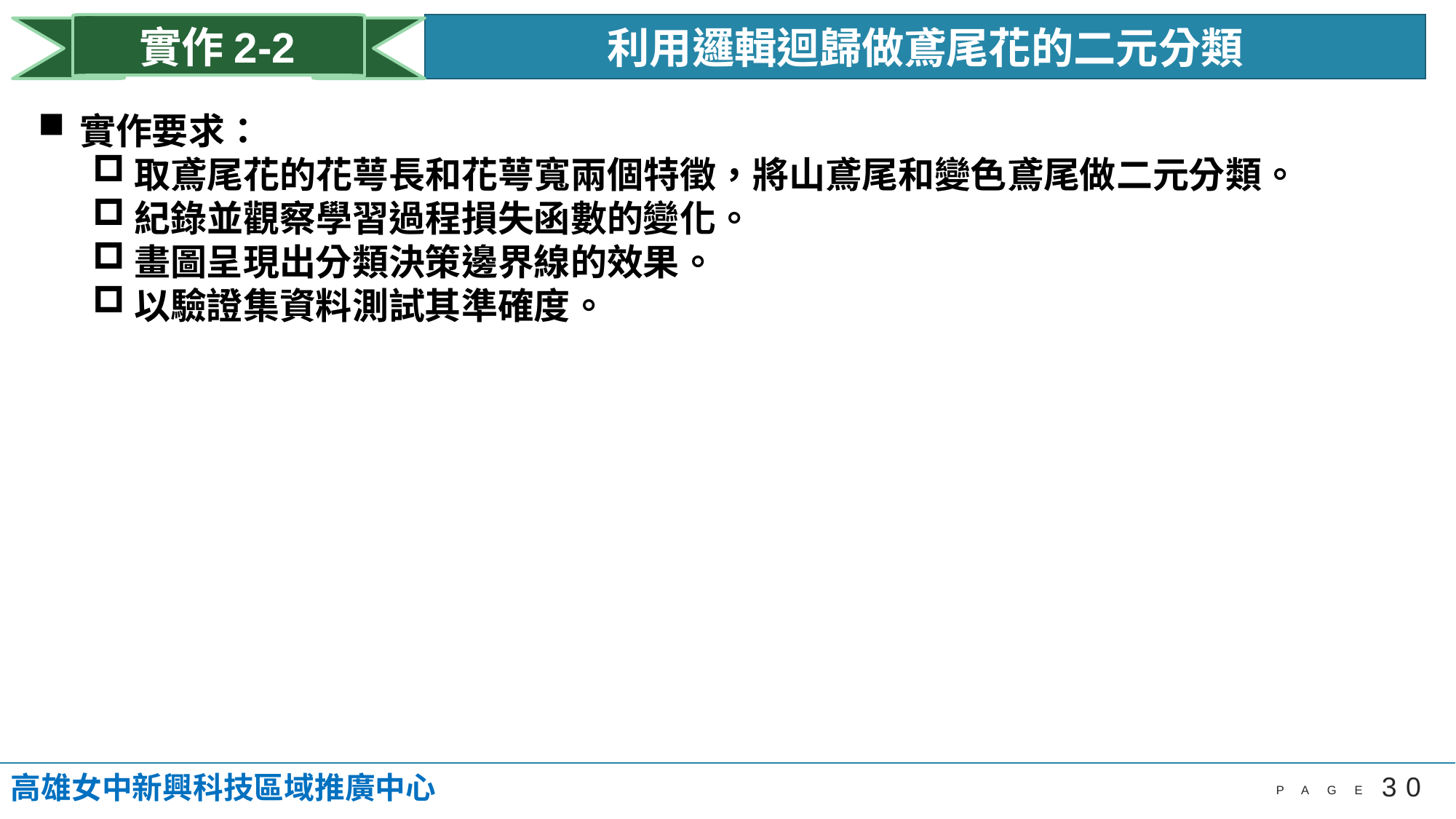

利用邏輯迴歸做鳶尾花的二元分類

實作2-2
實作要求：
取鳶尾花的花萼長和花萼寬兩個特徵，將山鳶尾和變色鳶尾做二元分類。
紀錄並觀察學習過程損失函數的變化。
畫圖呈現出分類決策邊界線的效果。
以驗證集資料測試其準確度。

高雄女中新興科技區域推廣中心